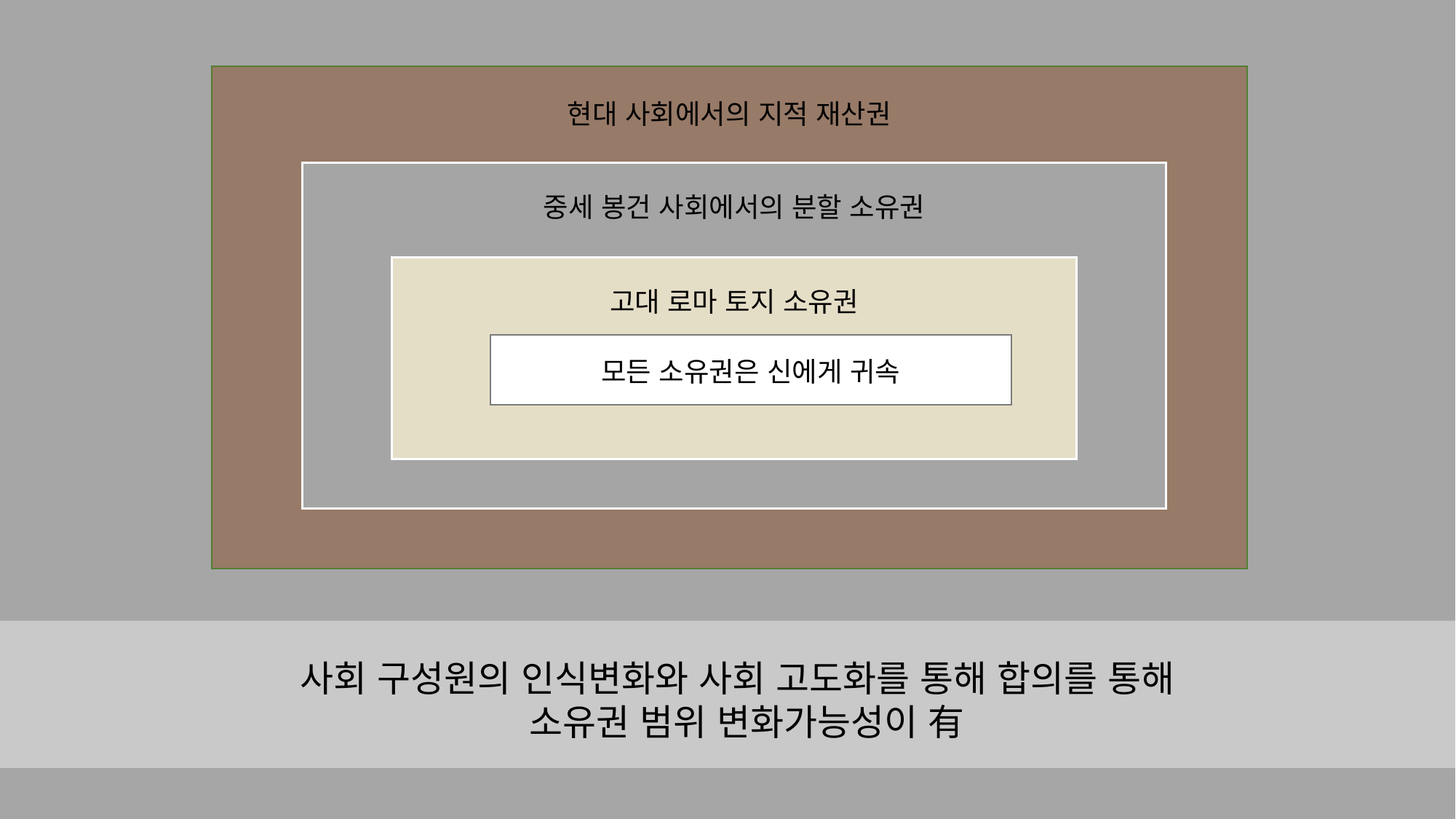

현대 사회에서의 지적 재산권

중세 봉건 사회에서의 분할 소유권

고대 로마 토지 소유권

모든 소유권은 신에게 귀속

사회 구성원의 인식변화와 사회 고도화를 통해 합의를 통해
 소유권 범위 변화가능성이 有